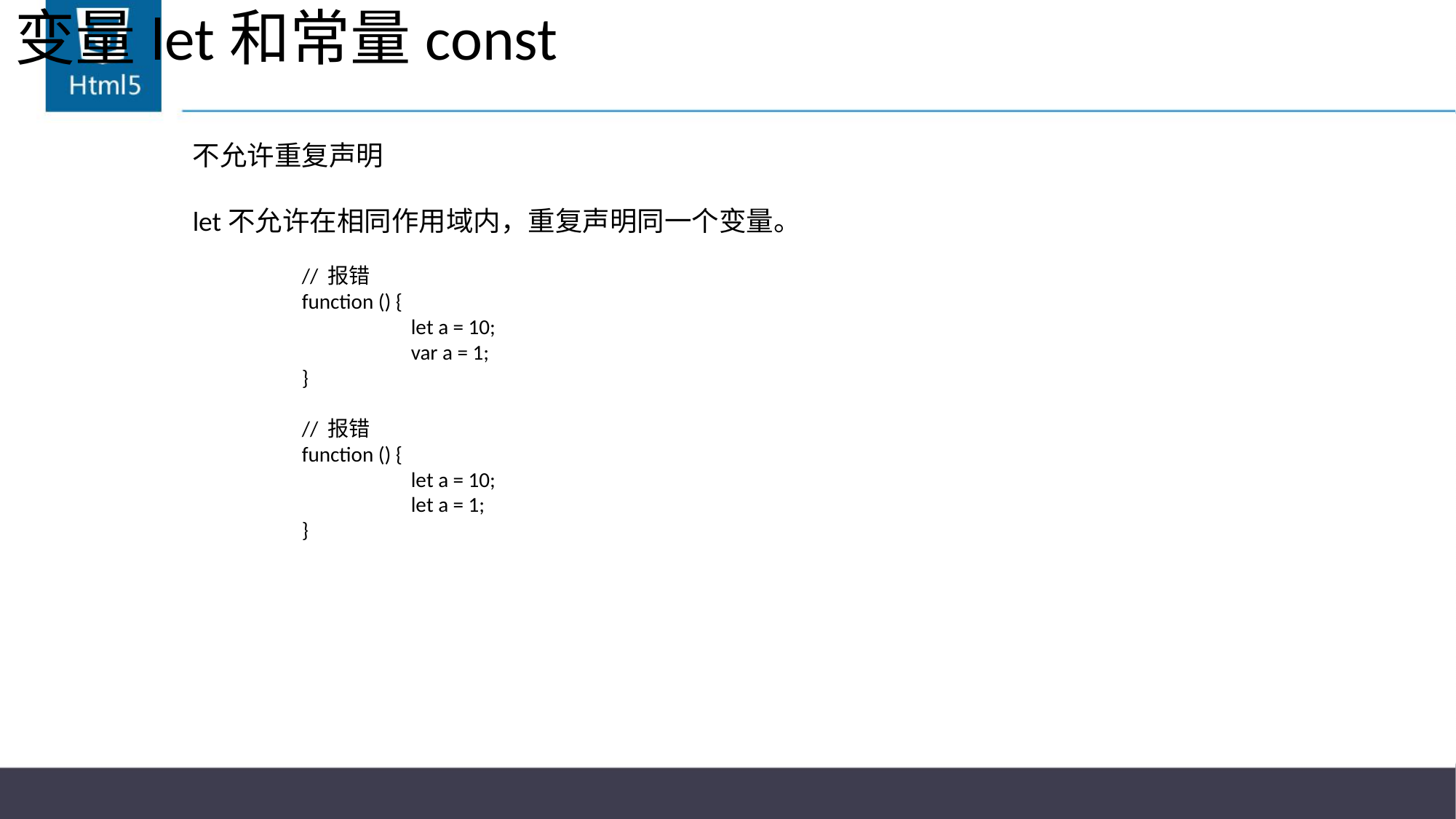

# 变量let和常量const
不允许重复声明

let不允许在相同作用域内，重复声明同一个变量。

	// 报错
	function () {
		let a = 10;
		var a = 1;
	}

	// 报错
	function () {
		let a = 10;
		let a = 1;
	}